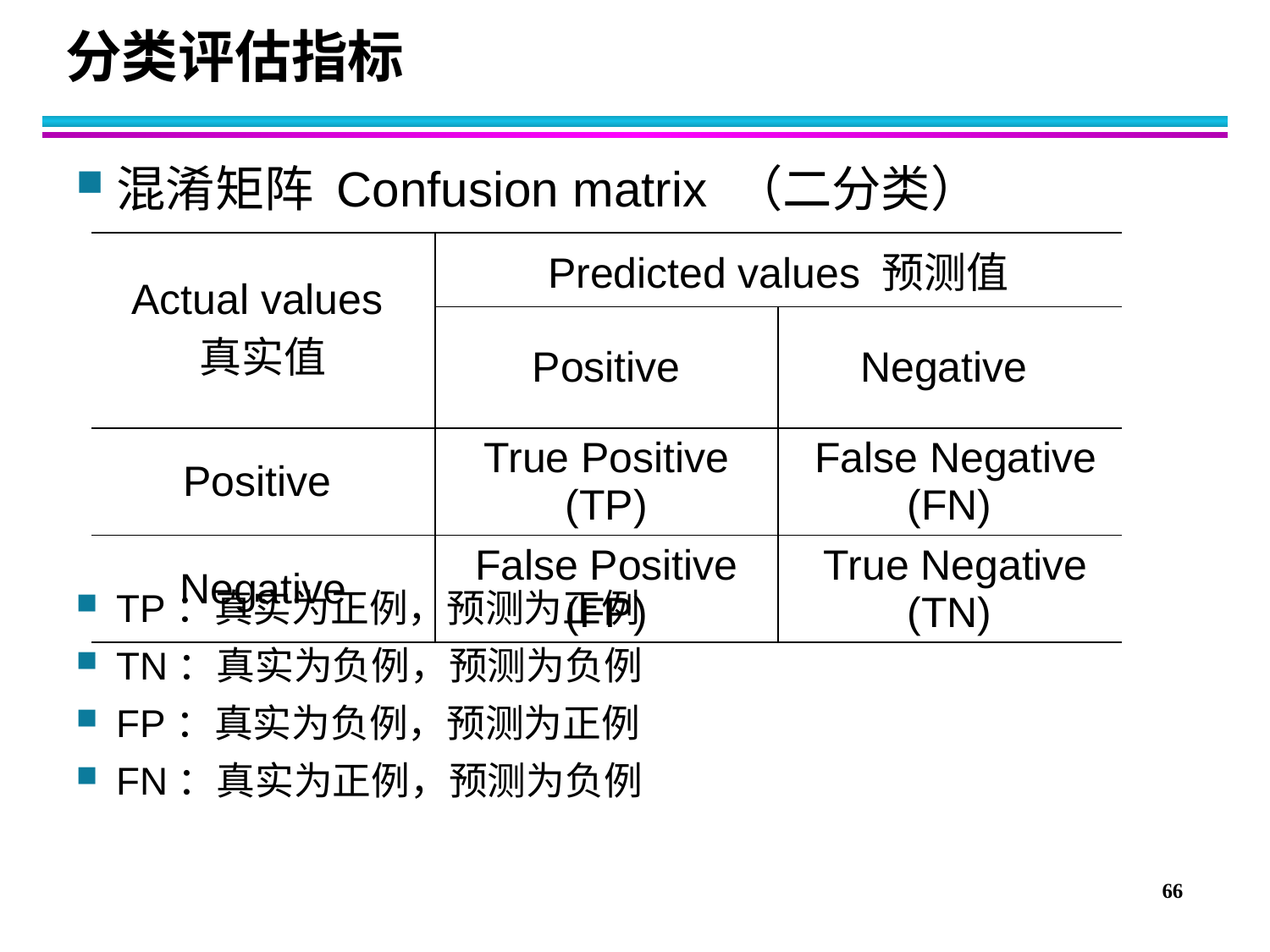

# 分类评估指标
混淆矩阵 Confusion matrix （二分类）

TP：真实为正例，预测为正例
TN：真实为负例，预测为负例
FP：真实为负例，预测为正例
FN：真实为正例，预测为负例

| Actual values 真实值 | Predicted values 预测值 |  |
| --- | --- | --- |
|  | Positive | Negative |
| Positive | True Positive (TP) | False Negative (FN) |
| Negative | False Positive (FP) | True Negative (TN) |
66